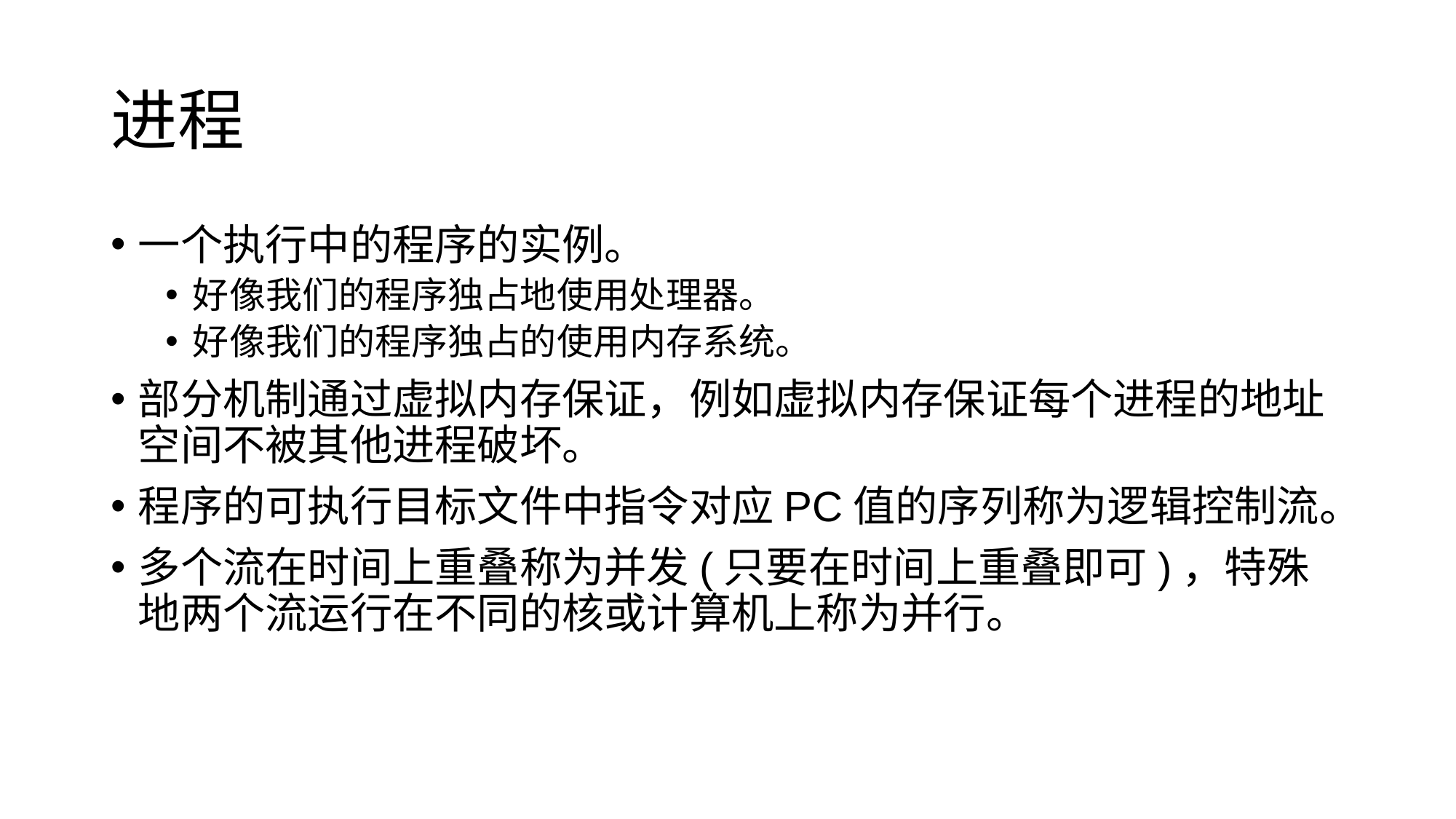

# 进程
一个执行中的程序的实例。
好像我们的程序独占地使用处理器。
好像我们的程序独占的使用内存系统。
部分机制通过虚拟内存保证，例如虚拟内存保证每个进程的地址空间不被其他进程破坏。
程序的可执行目标文件中指令对应PC值的序列称为逻辑控制流。
多个流在时间上重叠称为并发(只要在时间上重叠即可)，特殊地两个流运行在不同的核或计算机上称为并行。